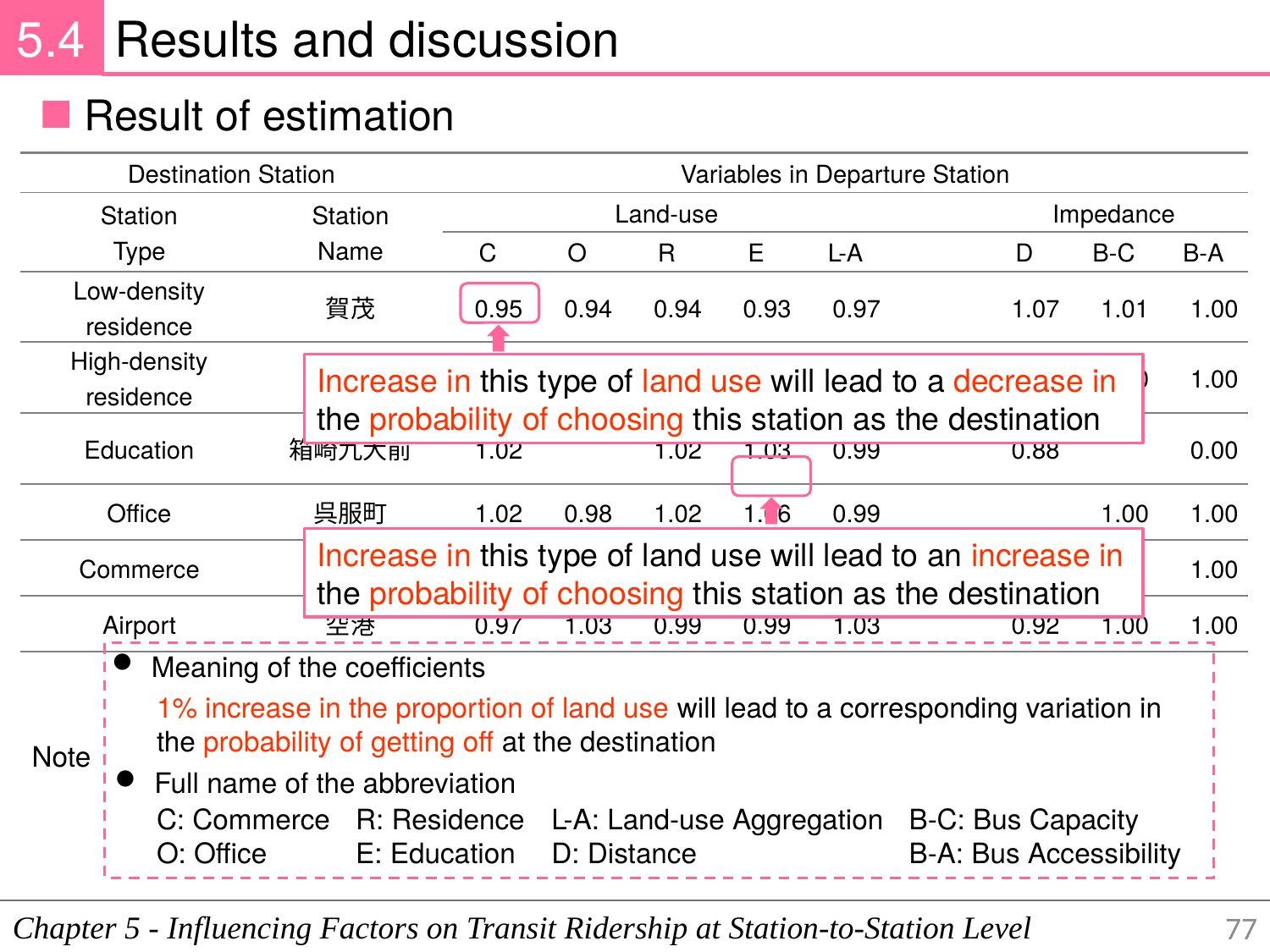

5.4
Results and discussion
Result of estimation

| Destination Station |  | Variables in Departure Station |  |  |  |  |  |  |  |  |
| --- | --- | --- | --- | --- | --- | --- | --- | --- | --- | --- |
| Station Type | Station Name | Land-use |  |  |  |  |  | Impedance |  |  |
|  |  | C | O | R | E | L-A |  | D | B-C | B-A |
| Low-density residence | 賀茂 | 0.95 | 0.94 | 0.94 | 0.93 | 0.97 |  | 1.07 | 1.01 | 1.00 |
| High-density residence | 藤崎 | 1.01 |  | 0.99 | 1.01 | 0.98 |  | 0.95 | 1.00 | 1.00 |
| Education | 箱崎九大前 | 1.02 |  | 1.02 | 1.03 | 0.99 |  | 0.88 | 0.00 | 0.00 |
| Office | 呉服町 | 1.02 | 0.98 | 1.02 | 1.06 | 0.99 |  |  | 1.00 | 1.00 |
| Commerce | 天神 | 1.00 | 0.99 | 1.01 | 1.03 | 1.02 |  | 1.06 |  | 1.00 |
| Airport | 空港 | 0.97 | 1.03 | 0.99 | 0.99 | 1.03 |  | 0.92 | 1.00 | 1.00 |

Increase in this type of land use will lead to a decrease in the probability of choosing this station as the destination

Increase in this type of land use will lead to an increase in the probability of choosing this station as the destination
Meaning of the coefficients

Full name of the abbreviation
C: Commerce
O: Office
R: Residence
E: Education
L-A: Land-use Aggregation
D: Distance
B-C: Bus Capacity
B-A: Bus Accessibility
1% increase in the proportion of land use will lead to a corresponding variation in the probability of getting off at the destination
Note
Chapter 5 - Influencing Factors on Transit Ridership at Station-to-Station Level
77